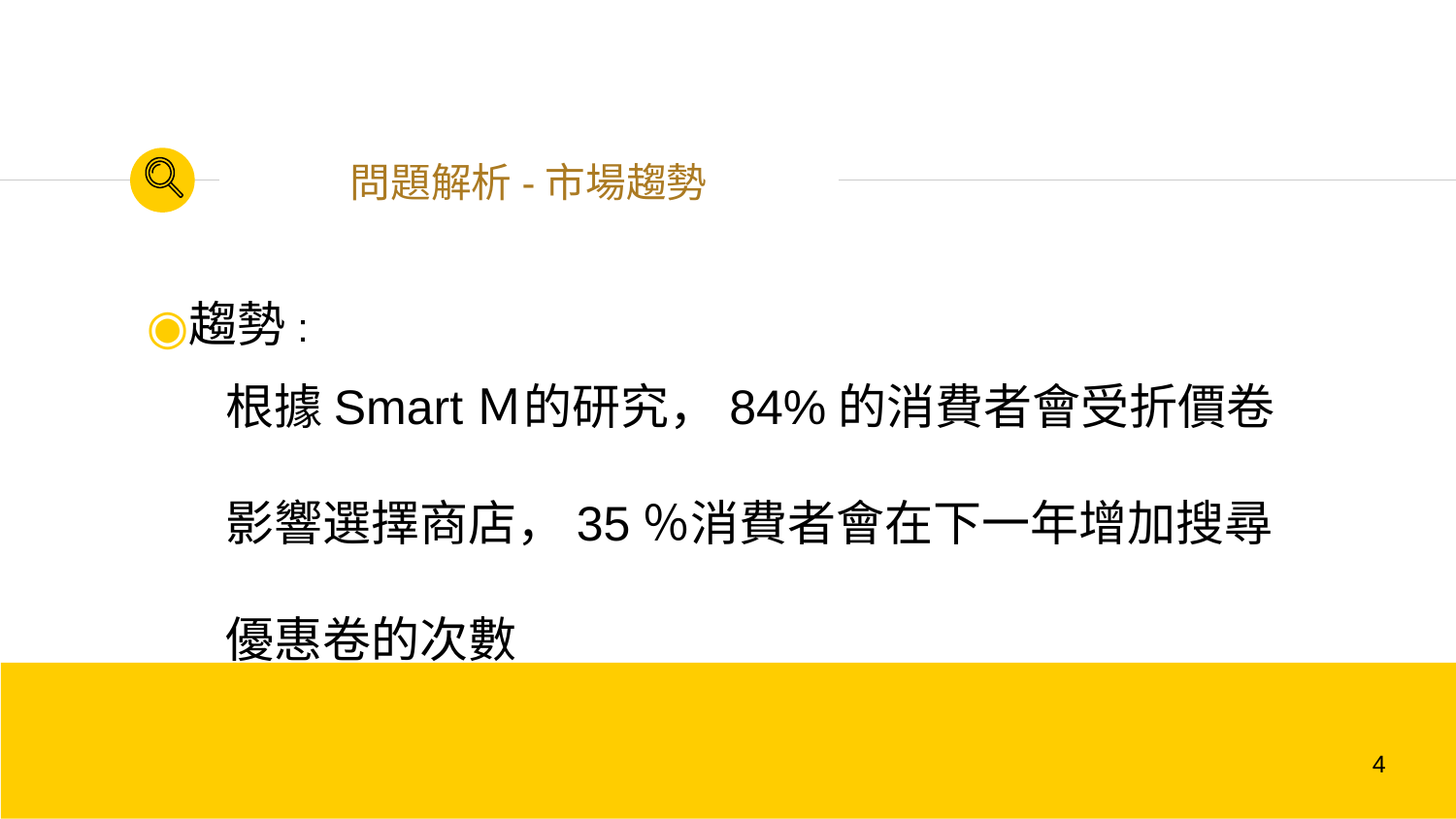

# 問題解析-市場趨勢

趨勢:
根據SmartＭ的研究，84%的消費者會受折價卷影響選擇商店，35％消費者會在下一年增加搜尋優惠卷的次數

4